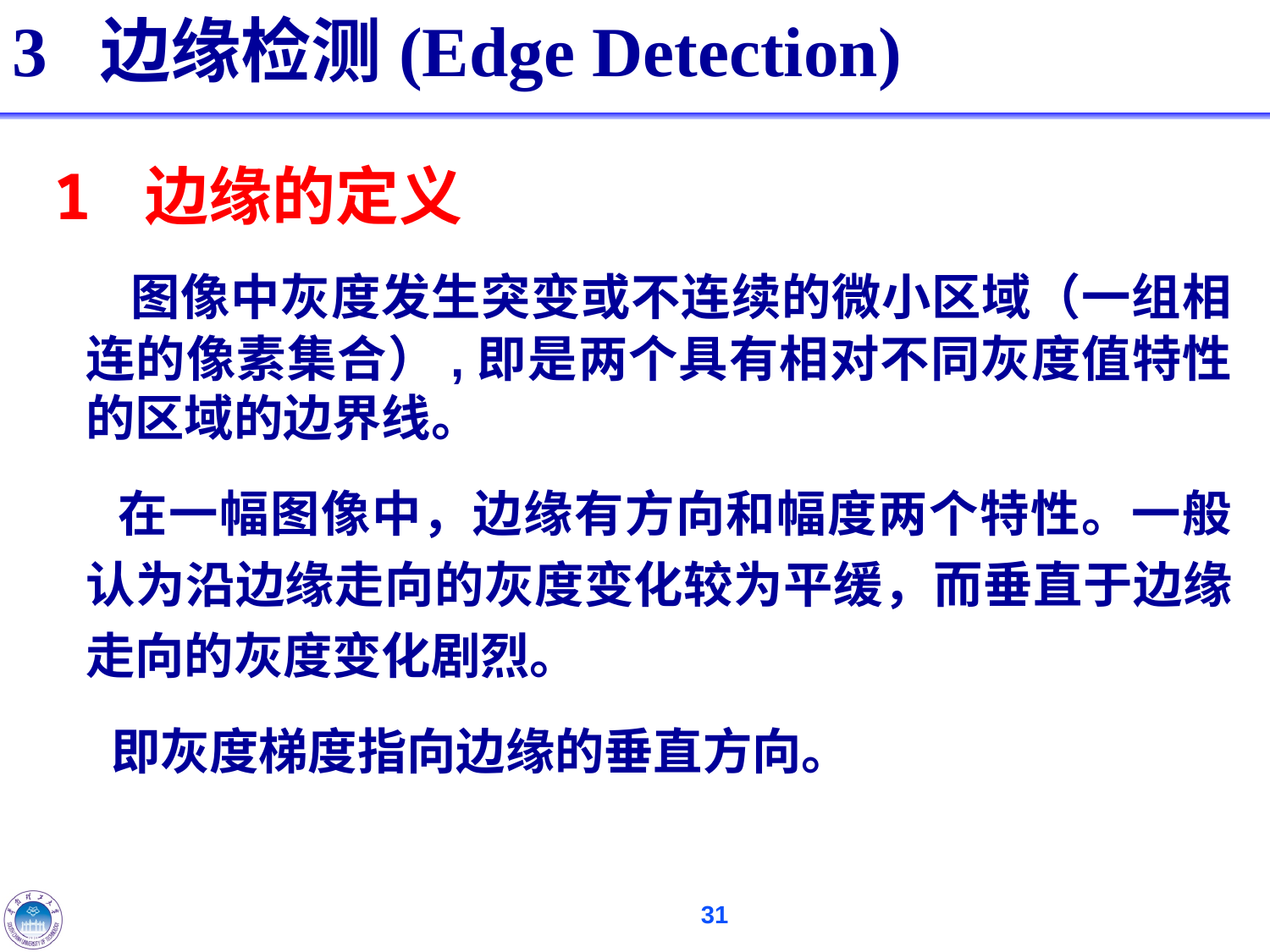

# 3  边缘检测(Edge Detection)
1 边缘的定义
    图像中灰度发生突变或不连续的微小区域（一组相连的像素集合）,即是两个具有相对不同灰度值特性的区域的边界线。
    在一幅图像中，边缘有方向和幅度两个特性。一般认为沿边缘走向的灰度变化较为平缓，而垂直于边缘走向的灰度变化剧烈。
    即灰度梯度指向边缘的垂直方向。